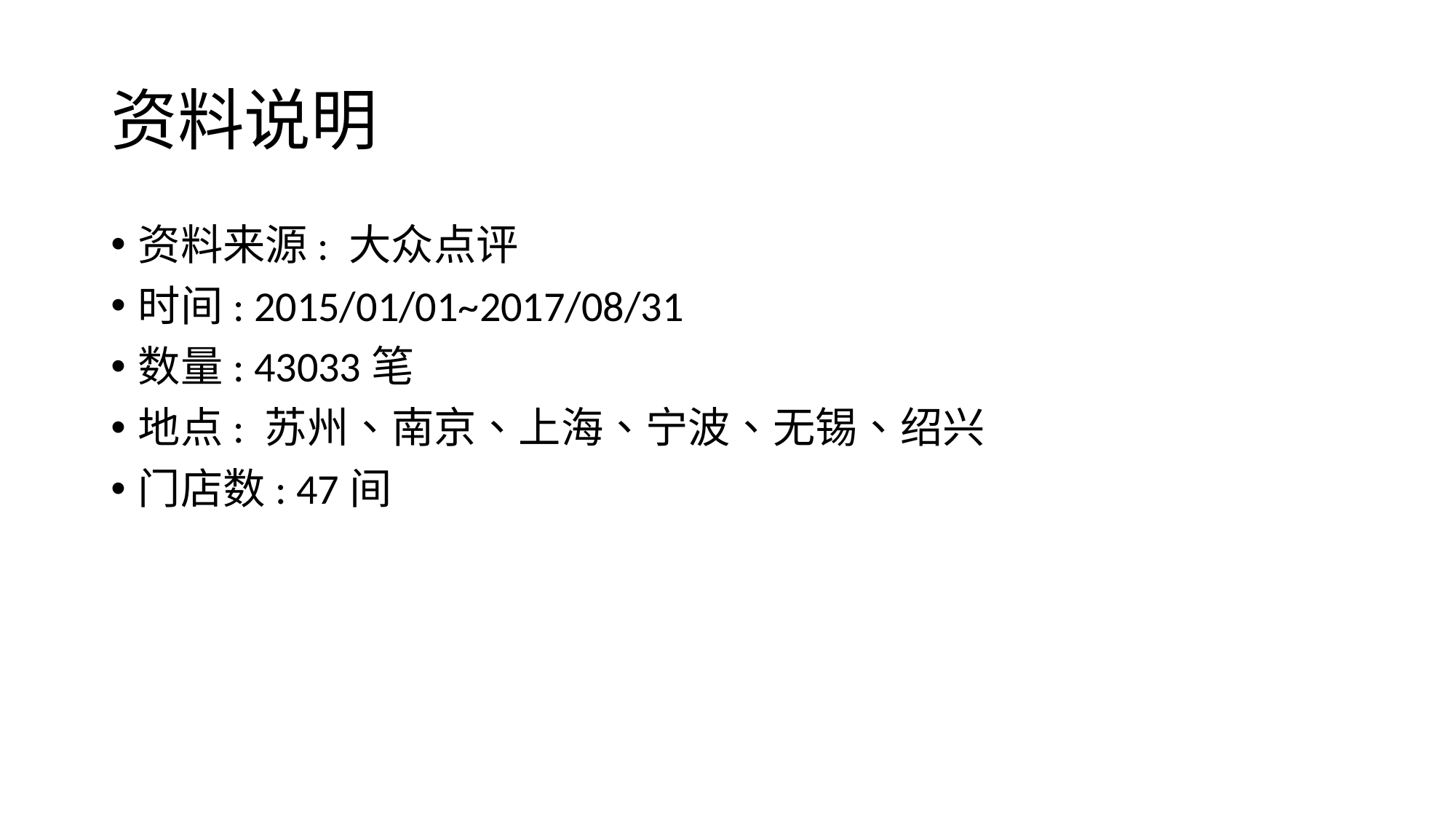

# 资料说明
资料来源: 大众点评
时间: 2015/01/01~2017/08/31
数量: 43033笔
地点: 苏州、南京、上海、宁波、无锡、绍兴
门店数: 47间